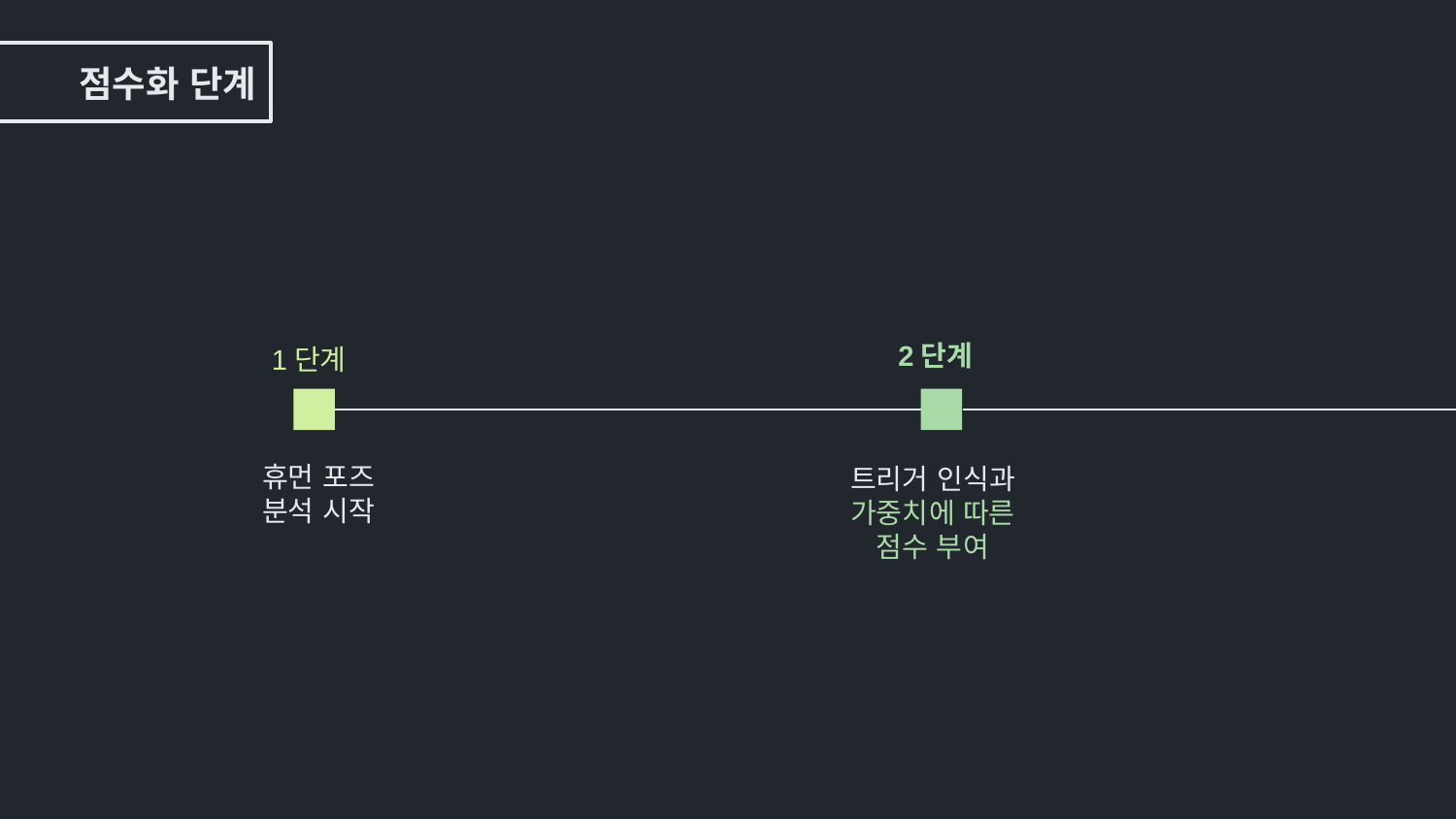

점수화 단계
2단계

트리거 인식과
가중치에 따른 점수 부여
1단계

휴먼 포즈
분석 시작